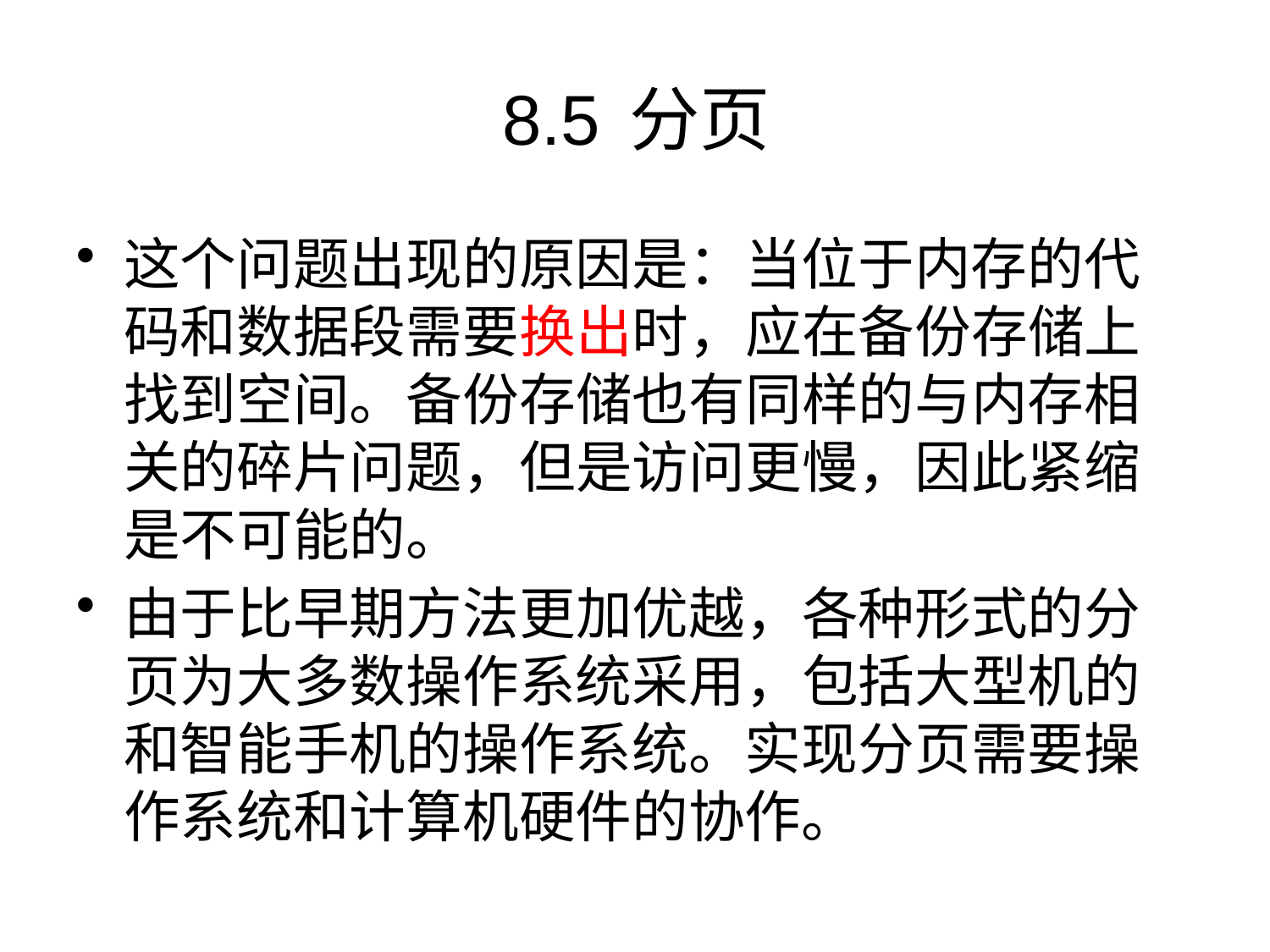

# 8.5	分页
这个问题出现的原因是：当位于内存的代码和数据段需要换出时，应在备份存储上找到空间。备份存储也有同样的与内存相关的碎片问题，但是访问更慢，因此紧缩是不可能的。
由于比早期方法更加优越，各种形式的分页为大多数操作系统采用，包括大型机的和智能手机的操作系统。实现分页需要操作系统和计算机硬件的协作。